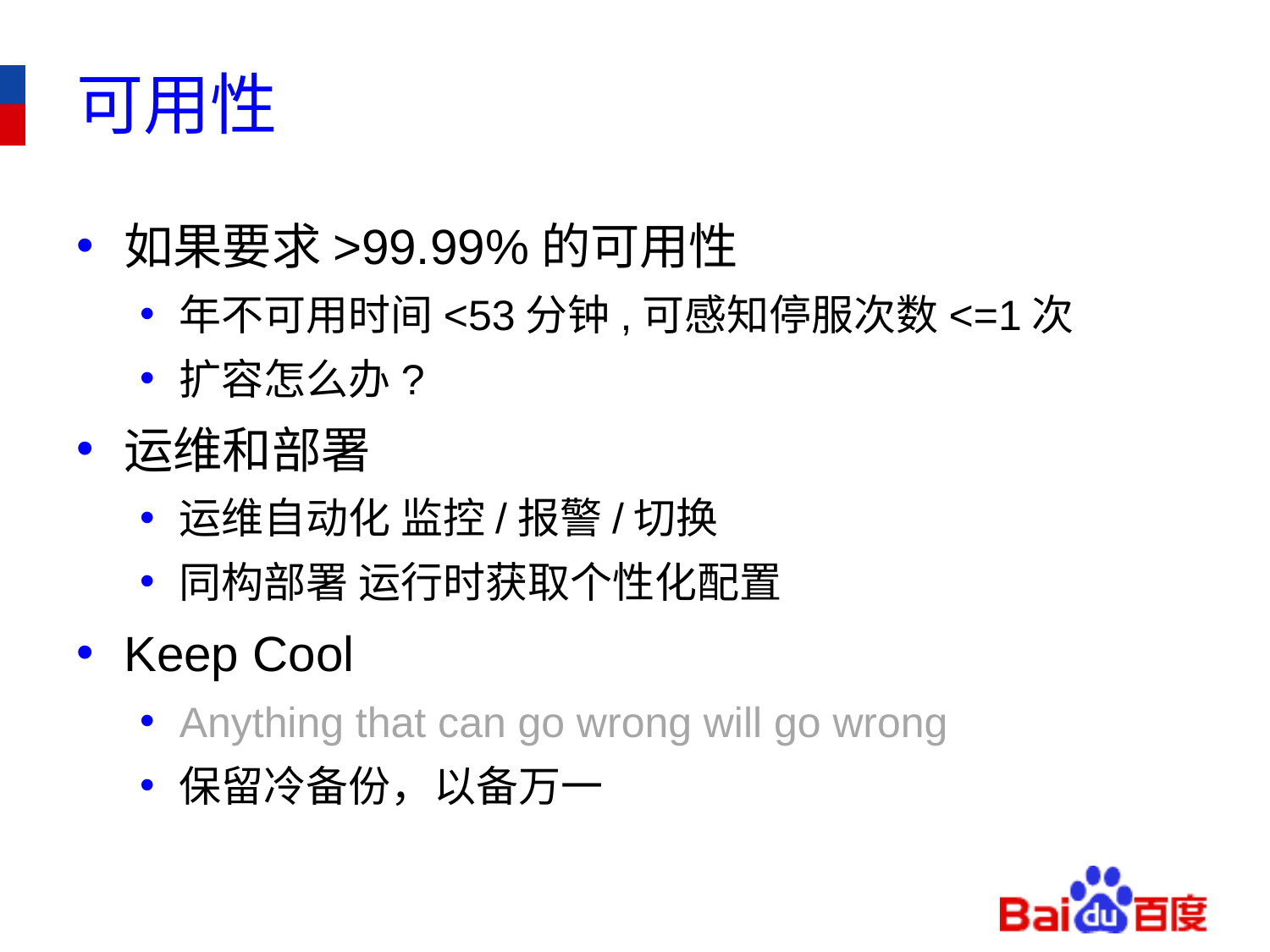

# 可用性
如果要求>99.99%的可用性
年不可用时间<53分钟,可感知停服次数<=1次
扩容怎么办?
运维和部署
运维自动化 监控/报警/切换
同构部署 运行时获取个性化配置
Keep Cool
Anything that can go wrong will go wrong
保留冷备份，以备万一